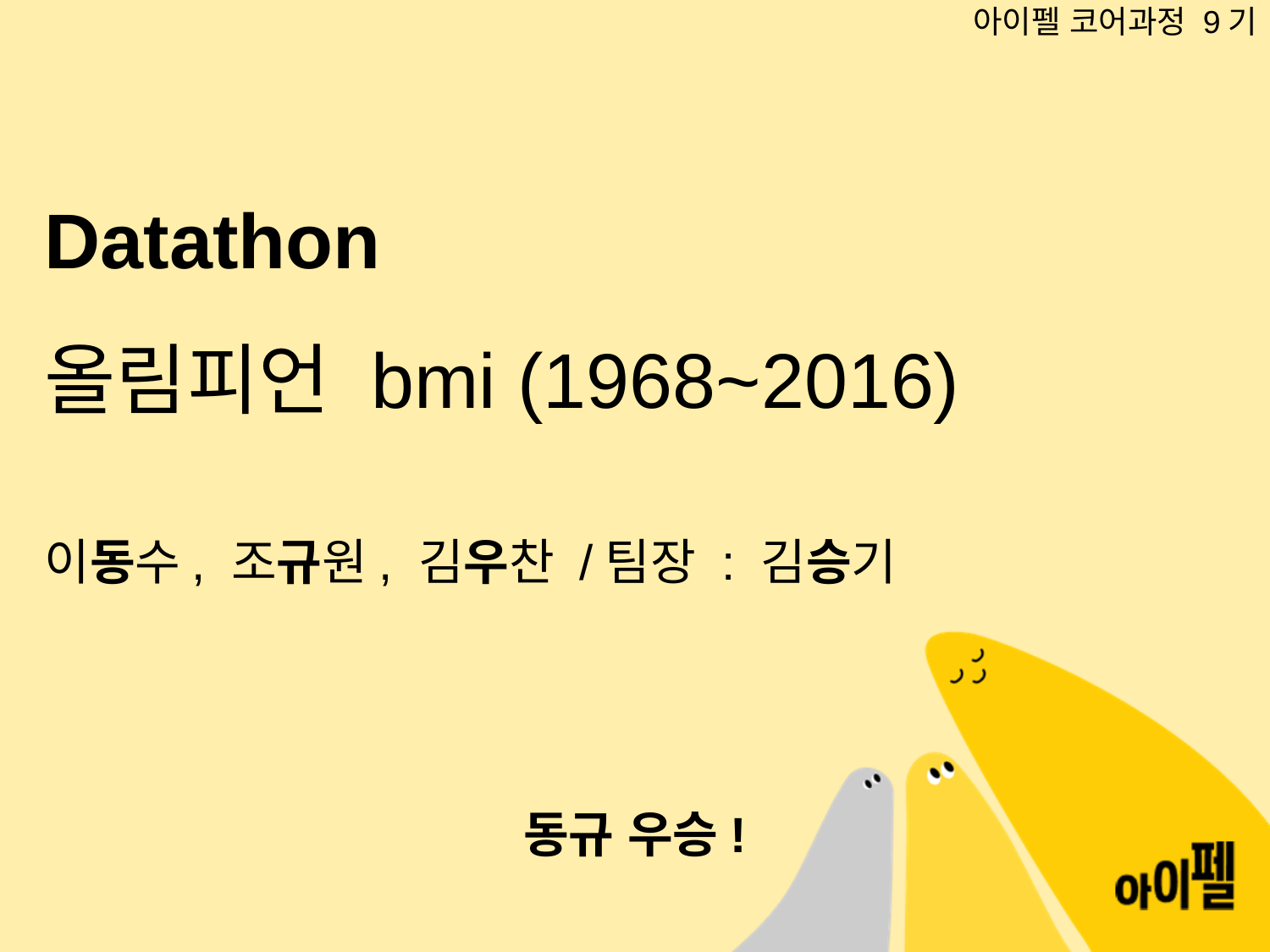

아이펠 코어과정 9기
# Datathon 올림피언 bmi (1968~2016)
이동수, 조규원, 김우찬 /팀장 : 김승기

동규 우승!